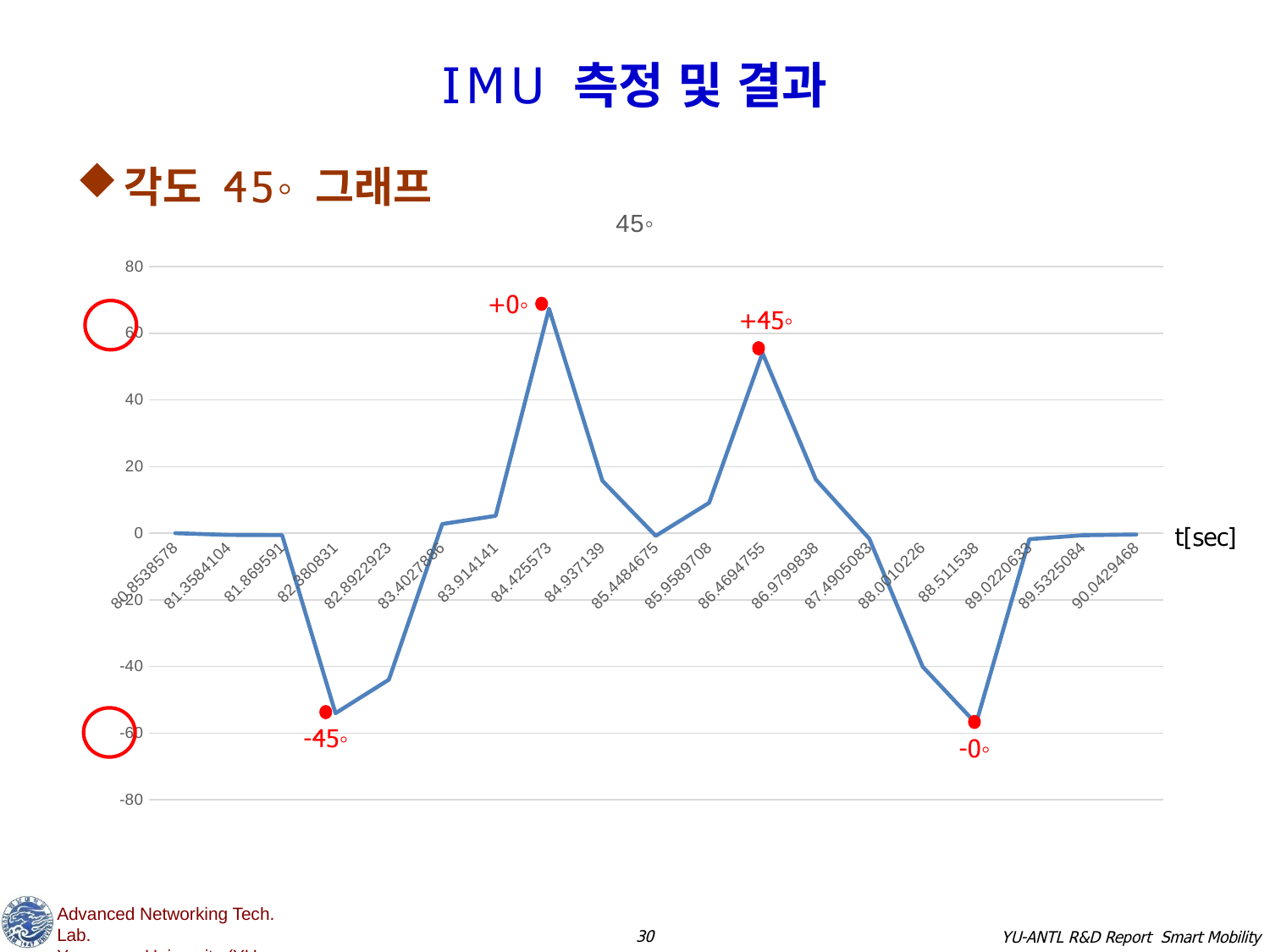

# IMU 측정 및 결과
각도 45◦ 그래프

### Chart: 45◦

| Category |  |
|---|---|
| 80.8538578 | 0.0 |
| 81.3584104 | -0.519083969465648 |
| 81.869591 | -0.603053435114503 |
| 82.380831 | -54.030534351145 |
| 82.8922923 | -43.9770992366412 |
| 83.4027886 | 2.74809160305343 |
| 83.914141 | 5.206106870229 |
| 84.425573 | 67.3816793893129 |
| 84.937139 | 15.7404580152671 |
| 85.4484675 | -0.816793893129771 |
| 85.9589708 | 9.12213740458015 |
| 86.4694755 | 54.0763358778626 |
| 86.9799838 | 16.0916030534351 |
| 87.4905083 | -1.65648854961832 |
| 88.0010226 | -40.0916030534351 |
| 88.511538 | -57.1221374045801 |
| 89.0220633 | -1.79389312977099 |
| 89.5325084 | -0.625954198473282 |
| 90.0429468 | -0.389312977099236 |
+0◦

+45◦

t[sec]

-45◦

-0◦